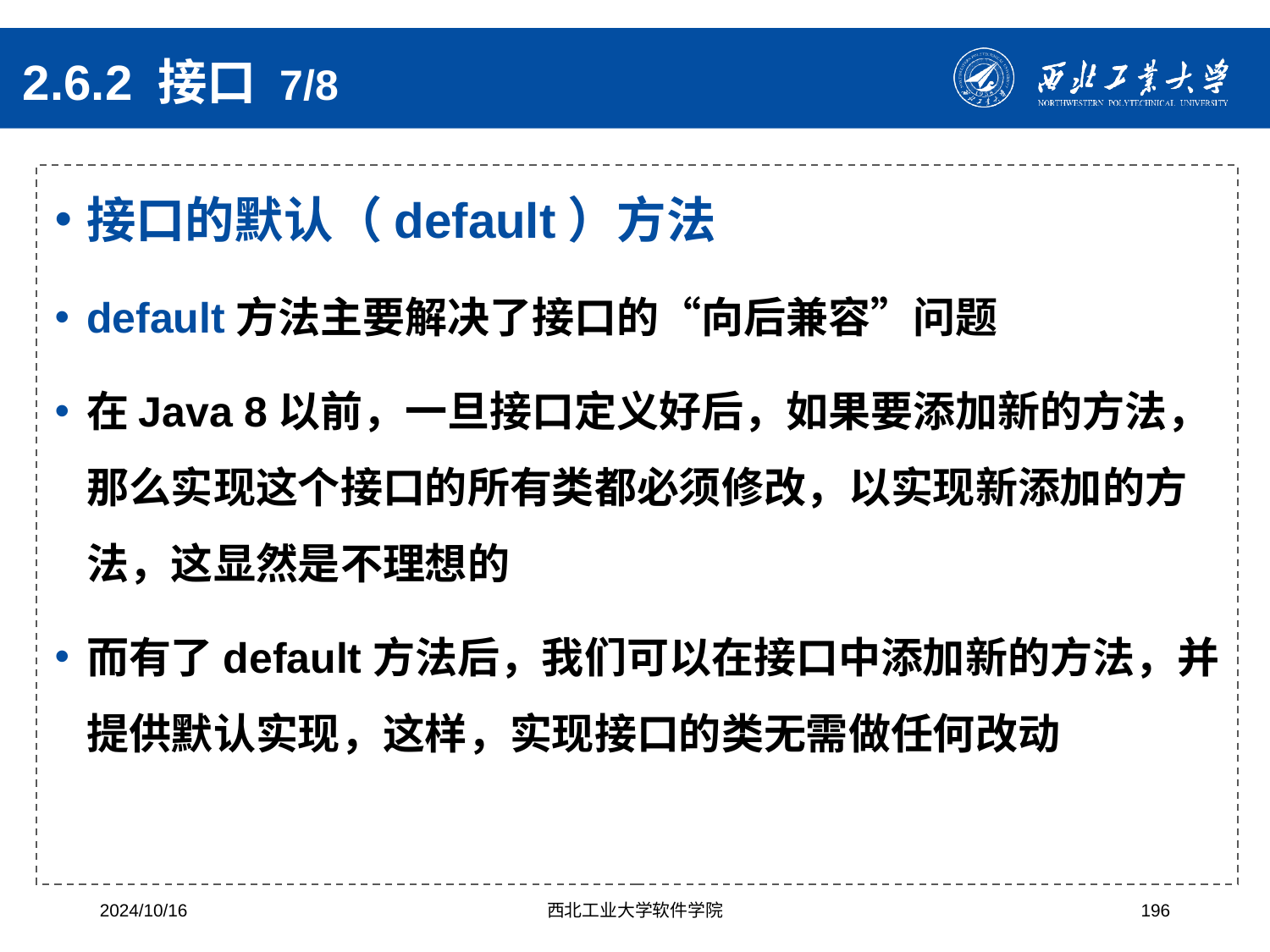

# 2.6.2 接口 7/8
接口的默认（default）方法
default方法主要解决了接口的“向后兼容”问题
在Java 8以前，一旦接口定义好后，如果要添加新的方法，那么实现这个接口的所有类都必须修改，以实现新添加的方法，这显然是不理想的
而有了default方法后，我们可以在接口中添加新的方法，并提供默认实现，这样，实现接口的类无需做任何改动
2024/10/16
西北工业大学软件学院
196